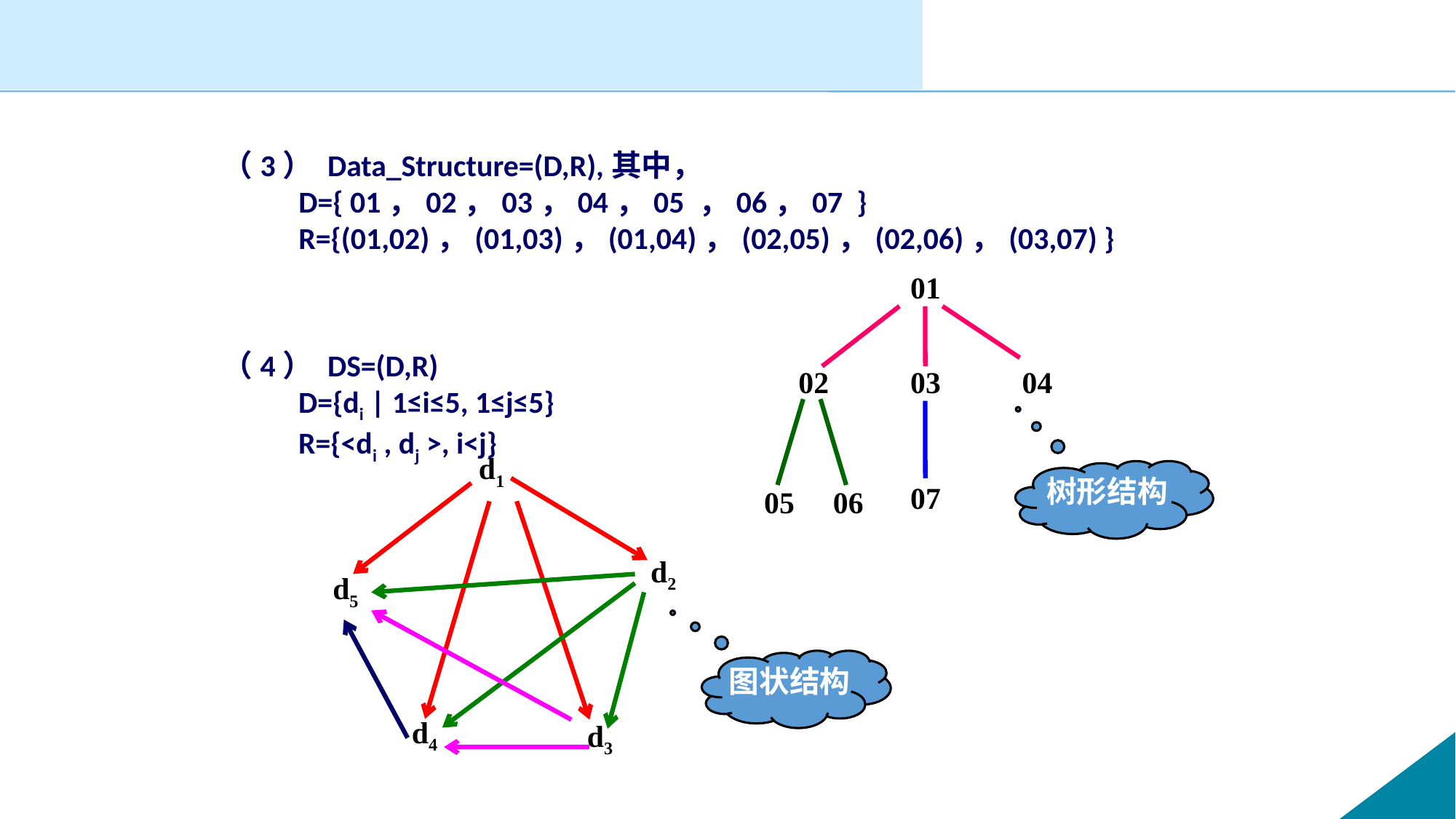

#
（3） Data_Structure=(D,R),其中，
           D={ 01，02，03，04，05 ，06，07  }
           R={(01,02)，(01,03)，(01,04)，(02,05)，(02,06)，(03,07) }
01

（4） DS=(D,R)
           D={di | 1≤i≤5, 1≤j≤5}
           R={<di , dj >, i<j}
02
03
04

d1
d2
d5
d4
d3
树形结构
07

05
06

图状结构